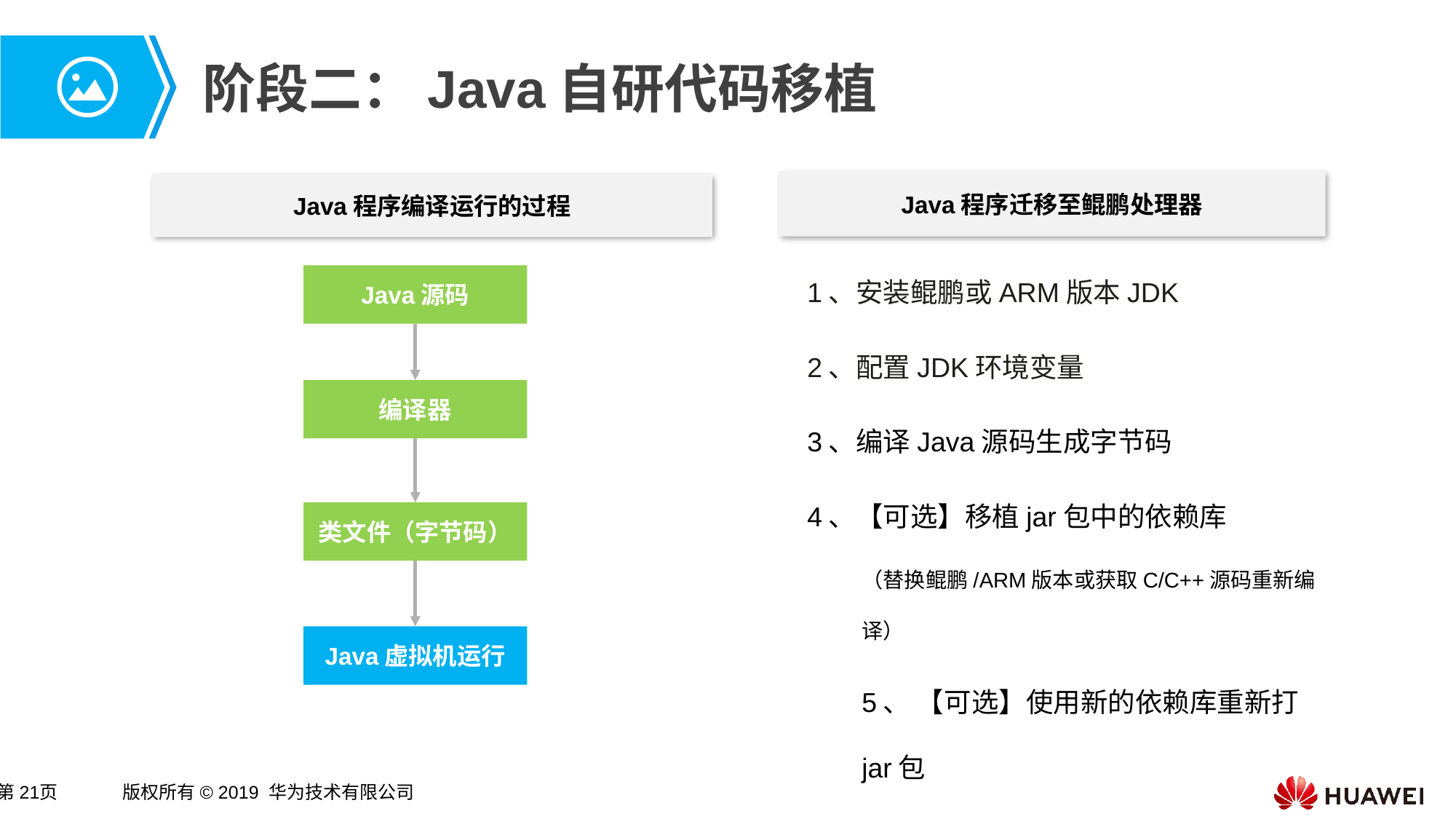

# 阶段二：Java自研代码移植
Java程序迁移至鲲鹏处理器
Java程序编译运行的过程
1、安装鲲鹏或ARM版本JDK
2、配置JDK环境变量
3、编译Java源码生成字节码
4、【可选】移植jar包中的依赖库
（替换鲲鹏/ARM版本或获取C/C++源码重新编译）
5、 【可选】使用新的依赖库重新打jar包
6、启动Java程序，调试功能
Java源码
编译器
类文件（字节码）
Java虚拟机运行